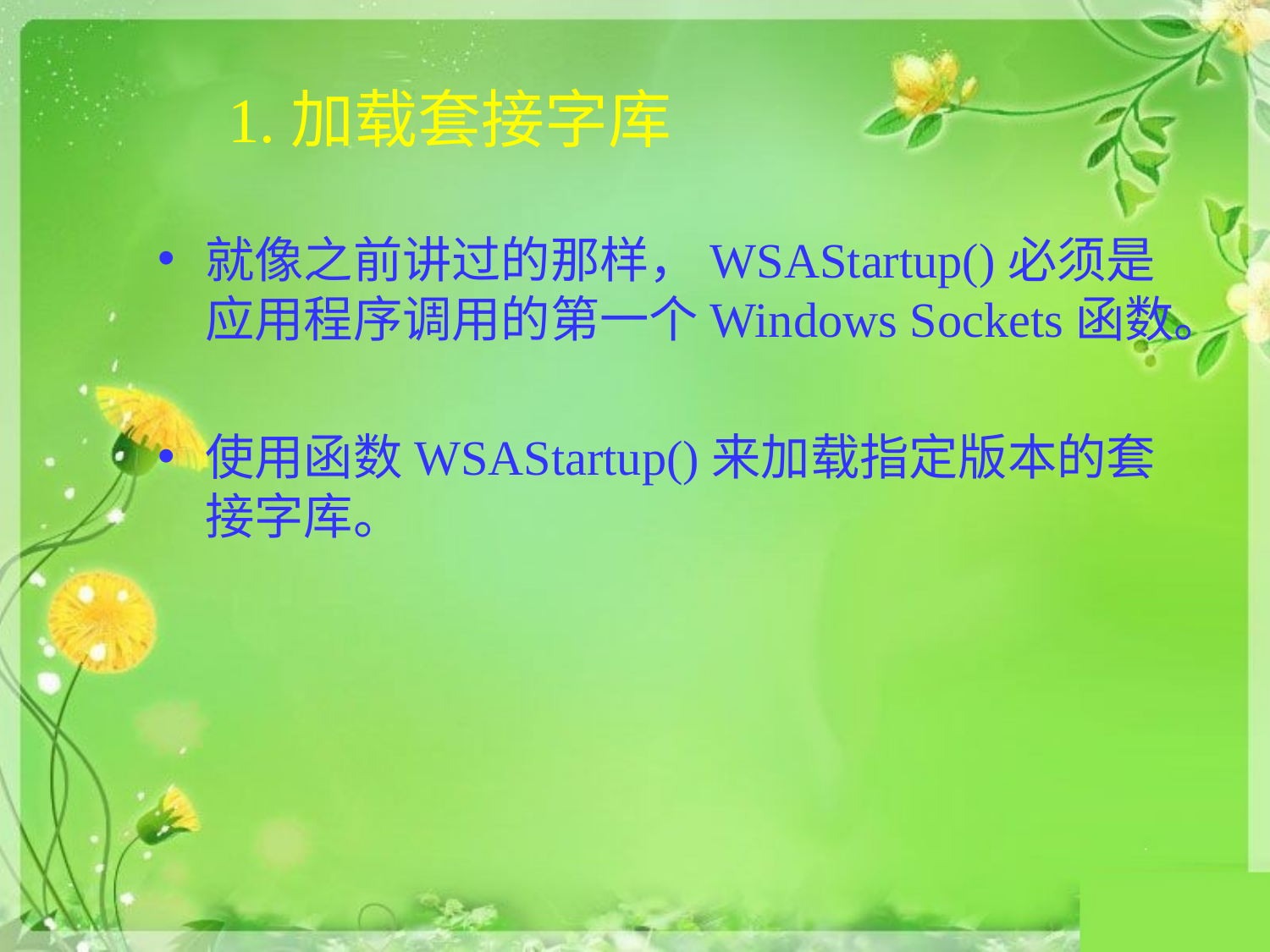

# 1.加载套接字库
就像之前讲过的那样，WSAStartup()必须是应用程序调用的第一个Windows Sockets函数。

使用函数WSAStartup()来加载指定版本的套接字库。